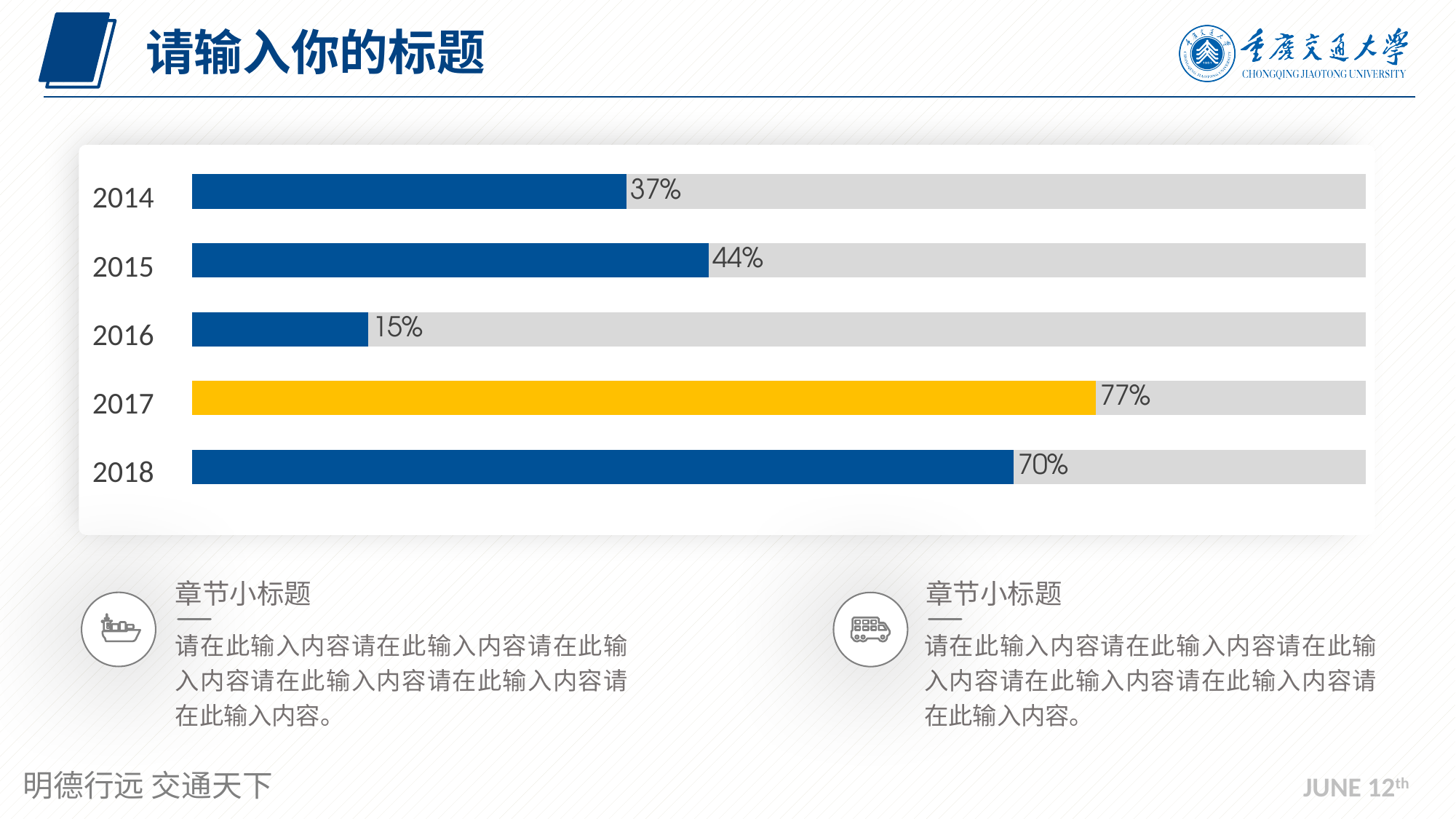

请输入你的标题

### Chart

| Category | 辅助列（勿动） | 数据列|（输入实际百分比） |
|---|---|---|
| 类别 1 | 1.0 | 0.7 |
| 类别 2 | 1.0 | 0.77 |
| 类别 3 | 1.0 | 0.15 |
| 类别 4 | 1.0 | 0.44 |
2014
2015
2016
2017
2018
章节小标题
章节小标题

请在此输入内容请在此输入内容请在此输入内容请在此输入内容请在此输入内容请在此输入内容。
请在此输入内容请在此输入内容请在此输入内容请在此输入内容请在此输入内容请在此输入内容。
JUNE 12th